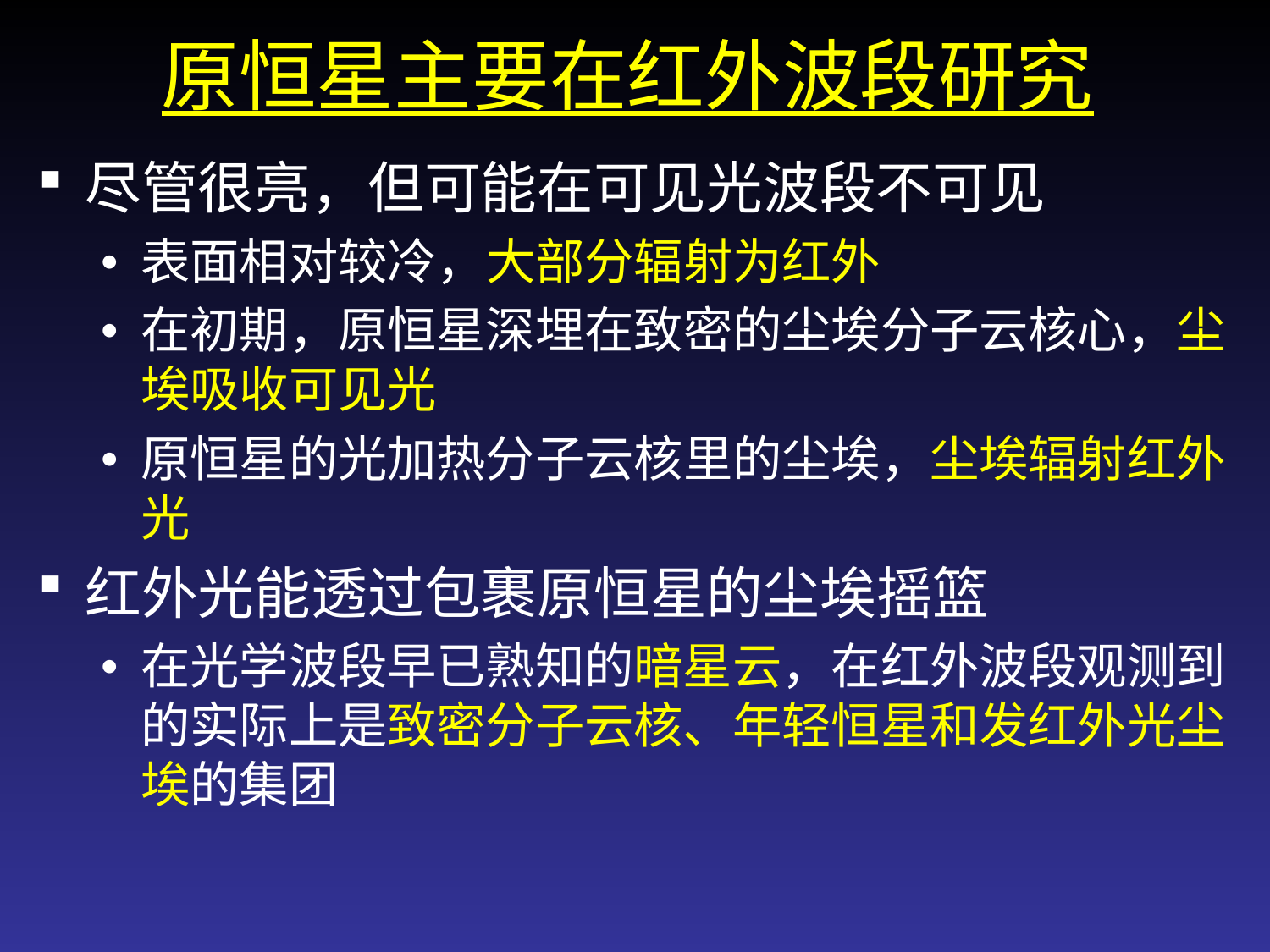

# 原恒星主要在红外波段研究
尽管很亮，但可能在可见光波段不可见
表面相对较冷，大部分辐射为红外
在初期，原恒星深埋在致密的尘埃分子云核心，尘埃吸收可见光
原恒星的光加热分子云核里的尘埃，尘埃辐射红外光
红外光能透过包裹原恒星的尘埃摇篮
在光学波段早已熟知的暗星云，在红外波段观测到的实际上是致密分子云核、年轻恒星和发红外光尘埃的集团